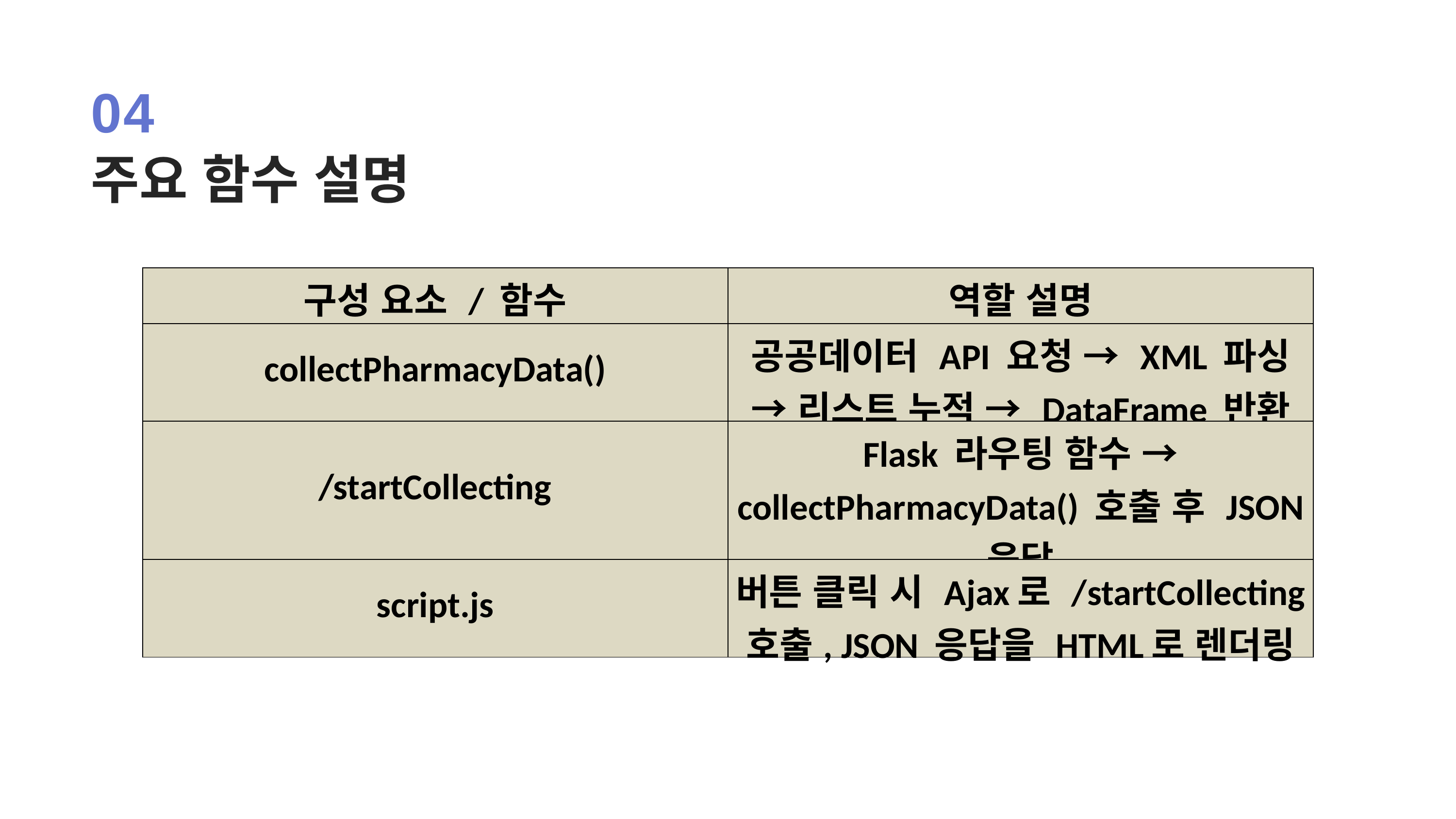

04
주요 함수 설명
| 구성 요소 / 함수 | 역할 설명 |
| --- | --- |
| collectPharmacyData() | 공공데이터 API 요청 → XML 파싱 → 리스트 누적 → DataFrame 반환 |
| /startCollecting | Flask 라우팅 함수 → collectPharmacyData() 호출 후 JSON 응답 |
| script.js | 버튼 클릭 시 Ajax로 /startCollecting 호출, JSON 응답을 HTML로 렌더링 |